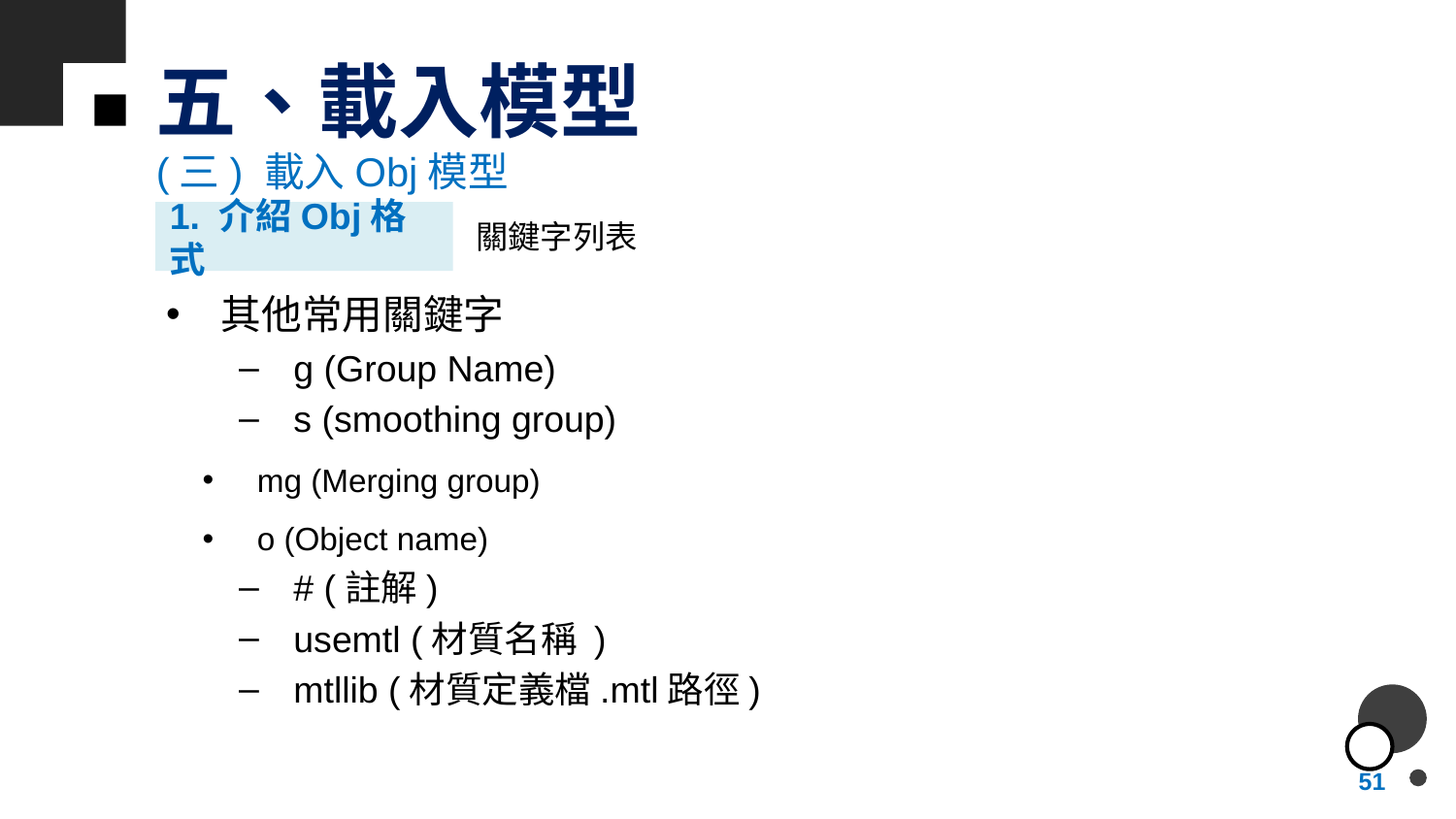

# 五、載入模型
(三) 載入Obj模型
1. 介紹Obj格式
關鍵字列表
其他常用關鍵字
g (Group Name)
s (smoothing group)
mg (Merging group)
o (Object name)
# (註解)
usemtl (材質名稱 )
mtllib (材質定義檔.mtl路徑)

51